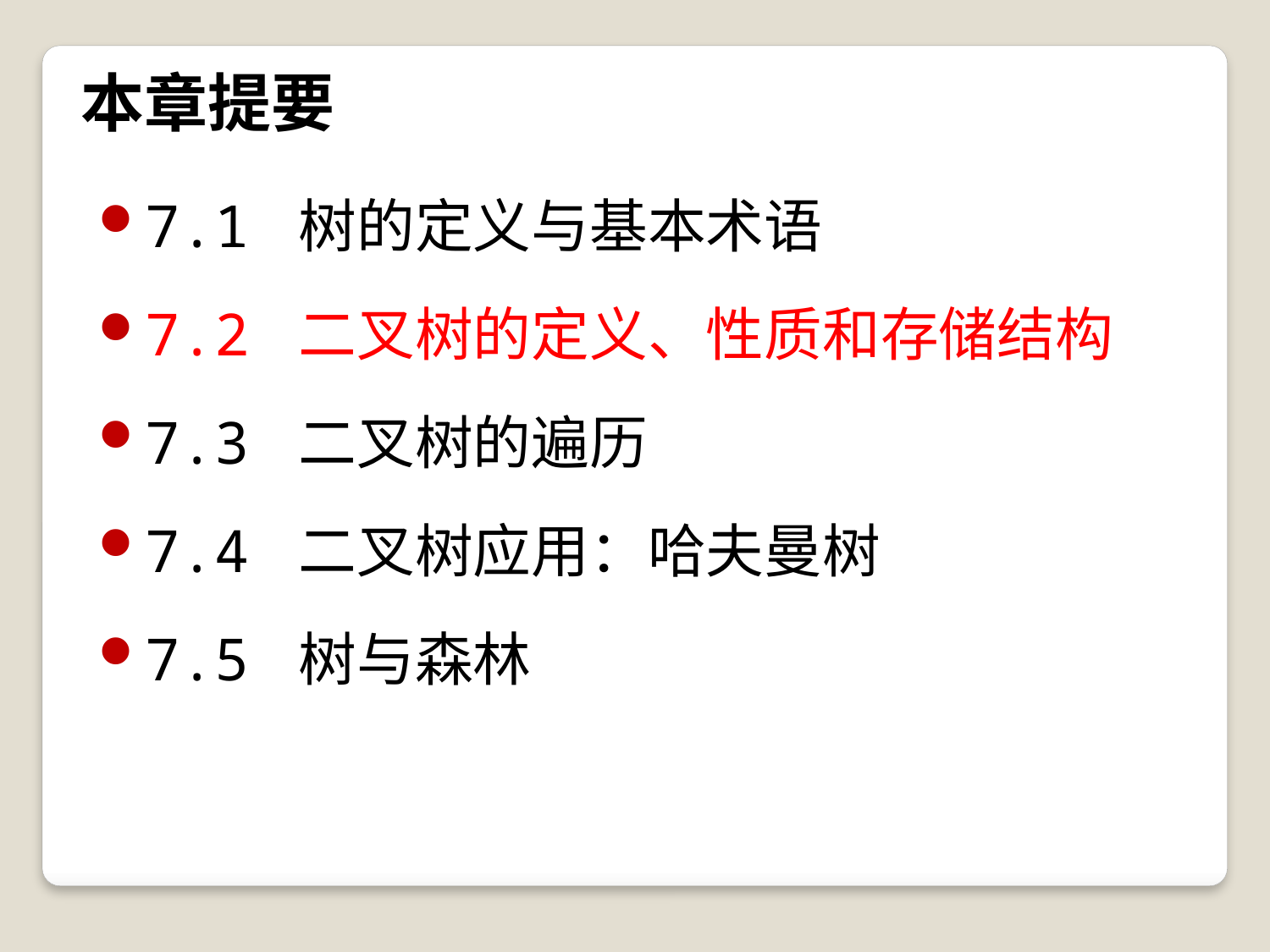

# 本章提要
7.1 树的定义与基本术语
7.2 二叉树的定义、性质和存储结构
7.3 二叉树的遍历
7.4 二叉树应用：哈夫曼树
7.5 树与森林